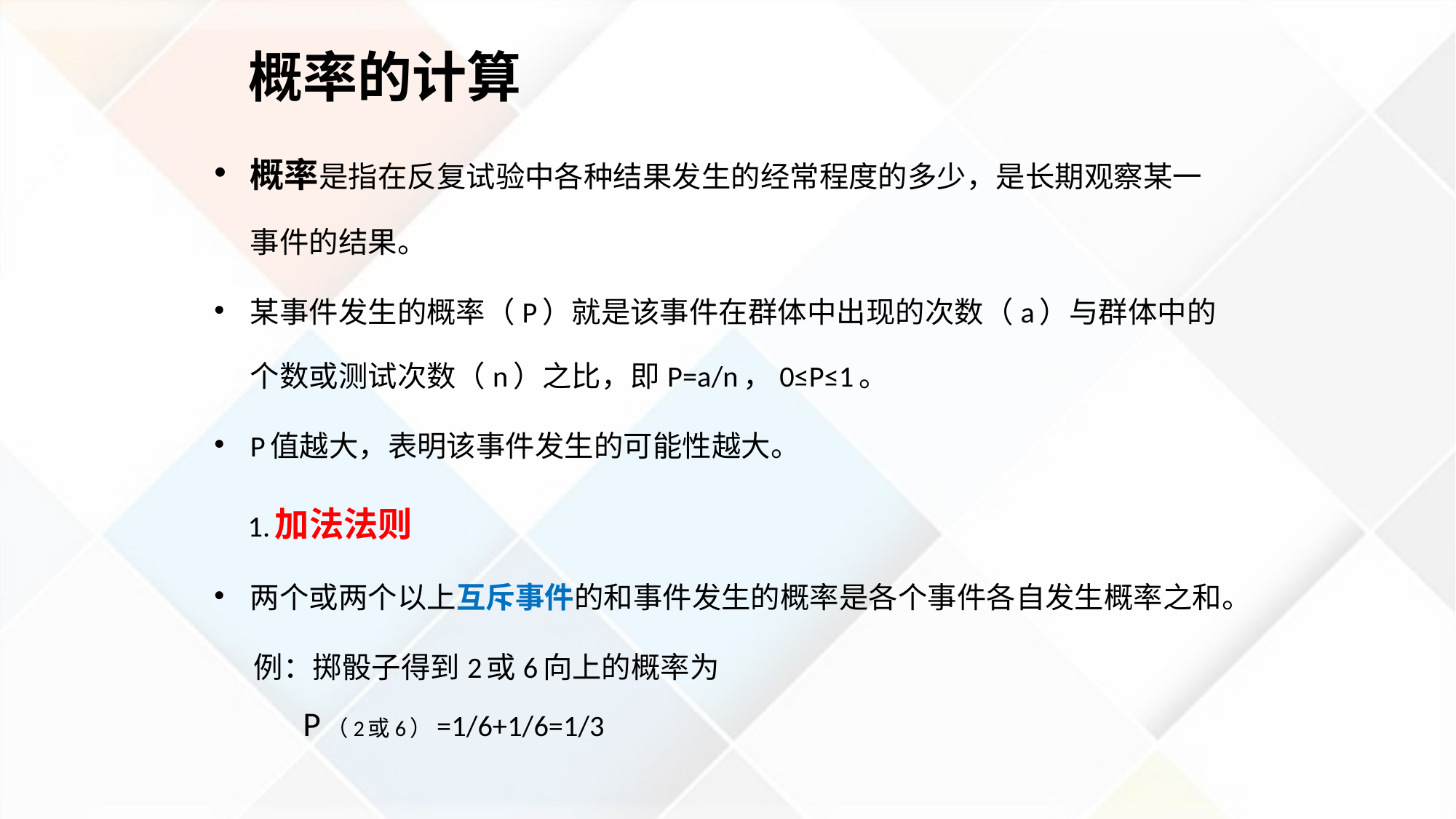

# 概率的计算
概率是指在反复试验中各种结果发生的经常程度的多少，是长期观察某一事件的结果。
某事件发生的概率（P）就是该事件在群体中出现的次数（a）与群体中的个数或测试次数（n）之比，即P=a/n，0≤P≤1。
P值越大，表明该事件发生的可能性越大。
     1.加法法则
两个或两个以上互斥事件的和事件发生的概率是各个事件各自发生概率之和。
     例：掷骰子得到2或6向上的概率为
             P（2或6）=1/6+1/6=1/3